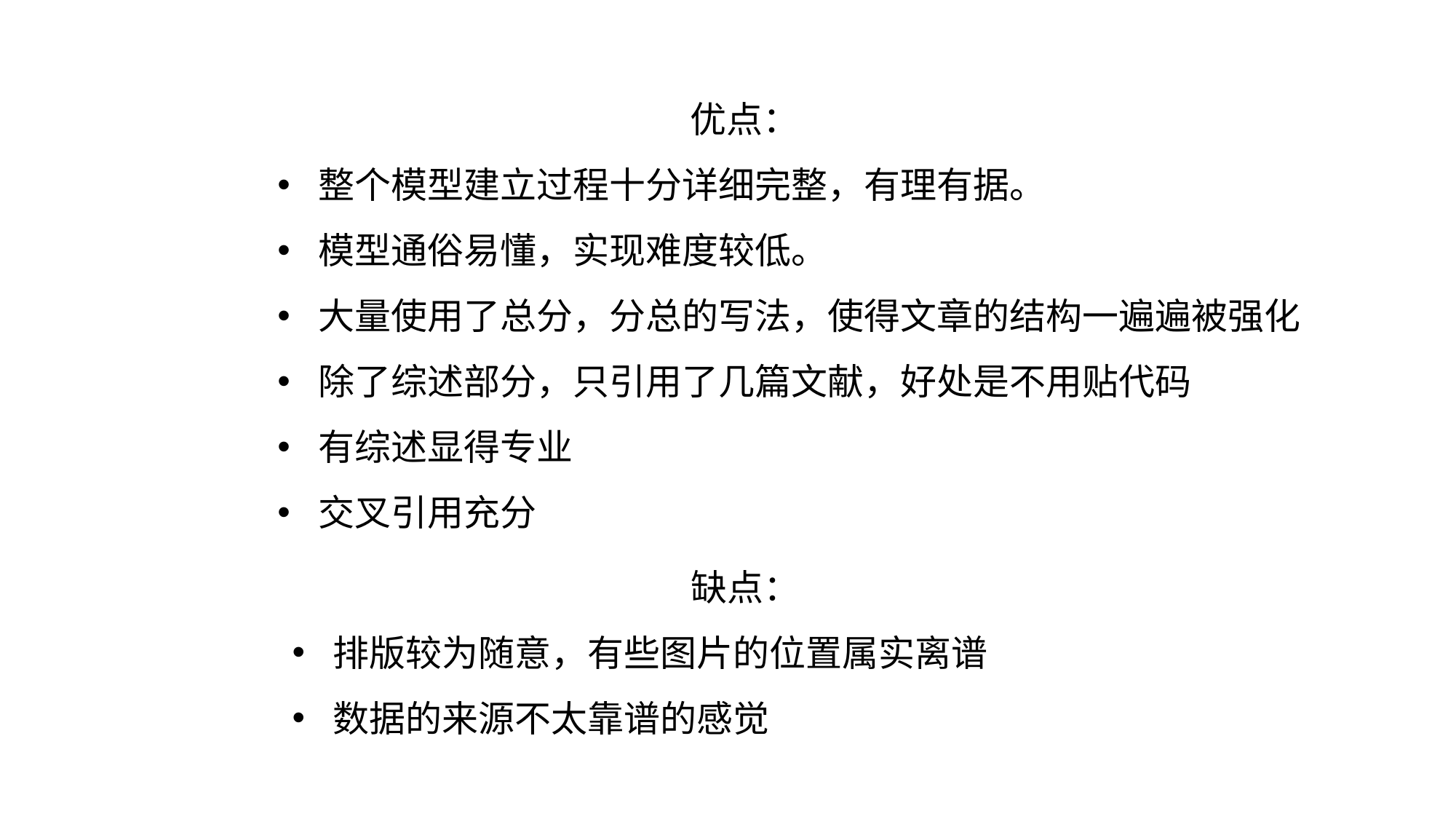

优点：
整个模型建立过程十分详细完整，有理有据。
模型通俗易懂，实现难度较低。
大量使用了总分，分总的写法，使得文章的结构一遍遍被强化
除了综述部分，只引用了几篇文献，好处是不用贴代码
有综述显得专业
交叉引用充分
缺点：
排版较为随意，有些图片的位置属实离谱
数据的来源不太靠谱的感觉